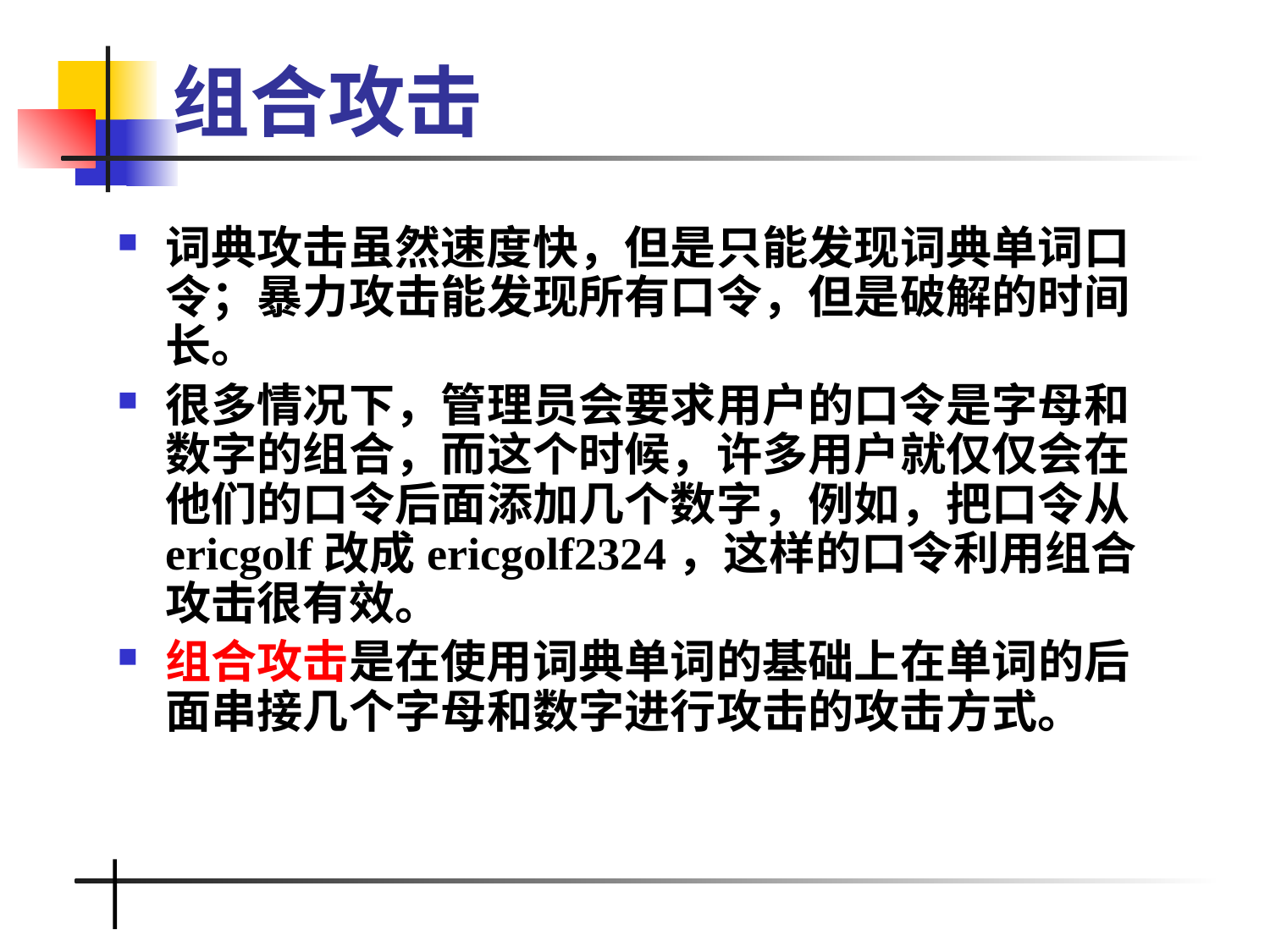

# 组合攻击
词典攻击虽然速度快，但是只能发现词典单词口令；暴力攻击能发现所有口令，但是破解的时间长。
很多情况下，管理员会要求用户的口令是字母和数字的组合，而这个时候，许多用户就仅仅会在他们的口令后面添加几个数字，例如，把口令从ericgolf改成ericgolf2324，这样的口令利用组合攻击很有效。
组合攻击是在使用词典单词的基础上在单词的后面串接几个字母和数字进行攻击的攻击方式。